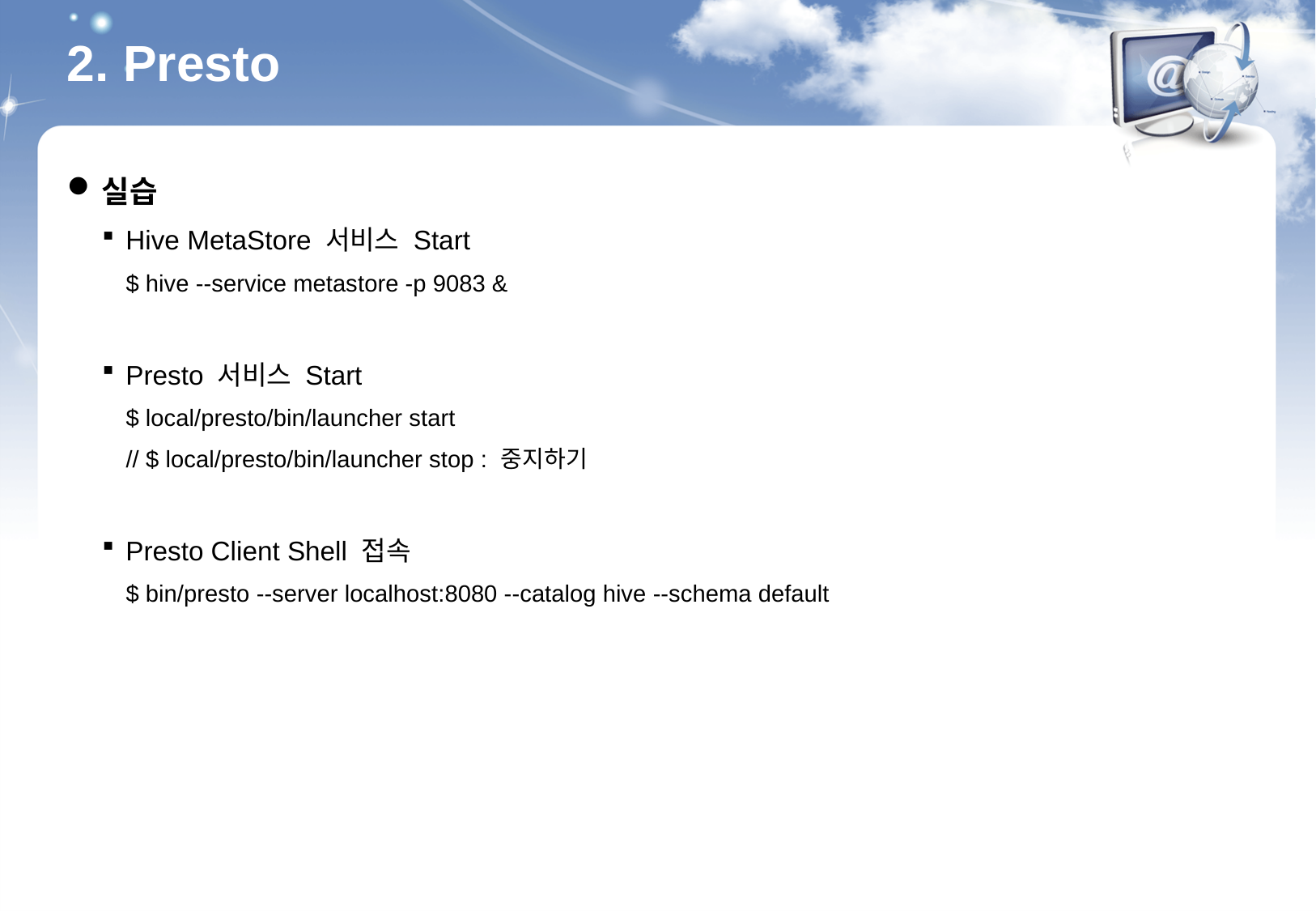

2. Presto
실습
Hive MetaStore 서비스 Start
$ hive --service metastore -p 9083 &

Presto 서비스 Start
$ local/presto/bin/launcher start
// $ local/presto/bin/launcher stop : 중지하기

Presto Client Shell 접속
$ bin/presto --server localhost:8080 --catalog hive --schema default